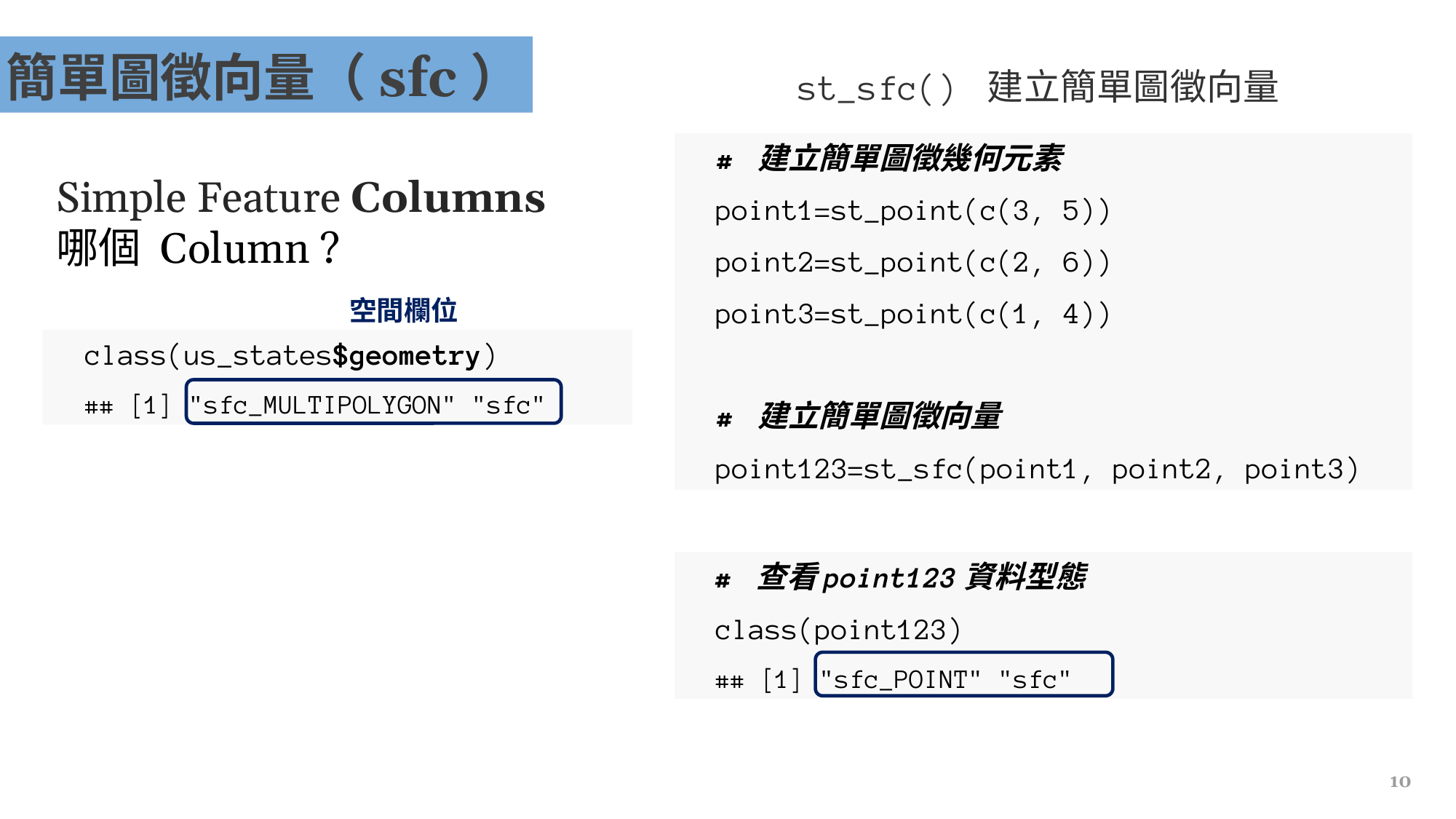

簡單圖徵向量（sfc）
st_sfc() 建立簡單圖徵向量
# 建立簡單圖徵幾何元素
point1=st_point(c(3, 5))
point2=st_point(c(2, 6))
point3=st_point(c(1, 4))

# 建立簡單圖徵向量
point123=st_sfc(point1, point2, point3)
Simple Feature Columns
哪個 Column ?
空間欄位
class(us_states$geometry)
## [1] "sfc_MULTIPOLYGON" "sfc"

# 查看point123資料型態
class(point123)
## [1] "sfc_POINT" "sfc"

10